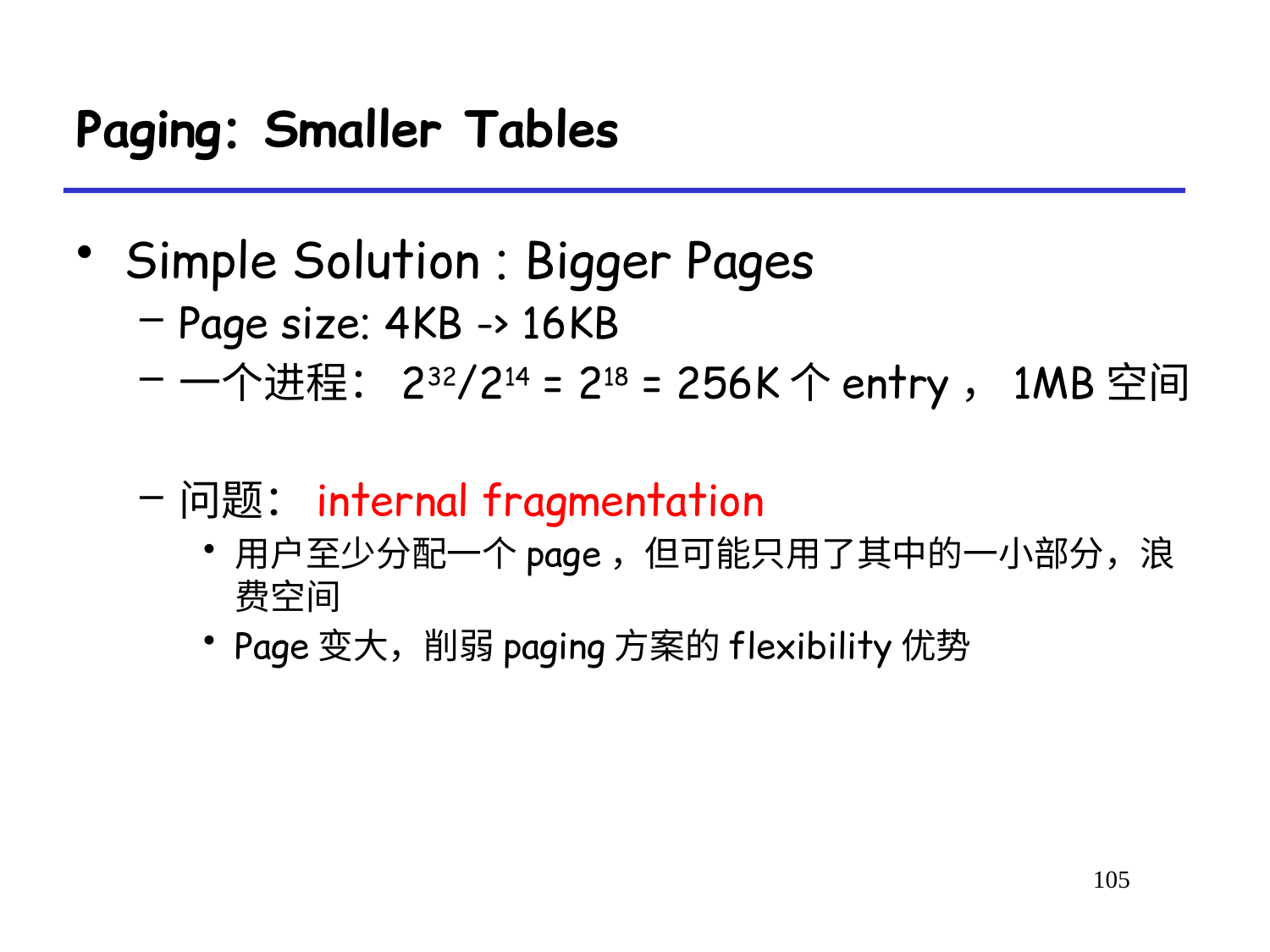

# Paging: Smaller Tables
Simple Solution : Bigger Pages
Page size: 4KB -> 16KB
一个进程：232/214 = 218 = 256K个entry，1MB空间

问题：internal fragmentation
用户至少分配一个page，但可能只用了其中的一小部分，浪费空间
Page变大，削弱paging方案的flexibility优势
105